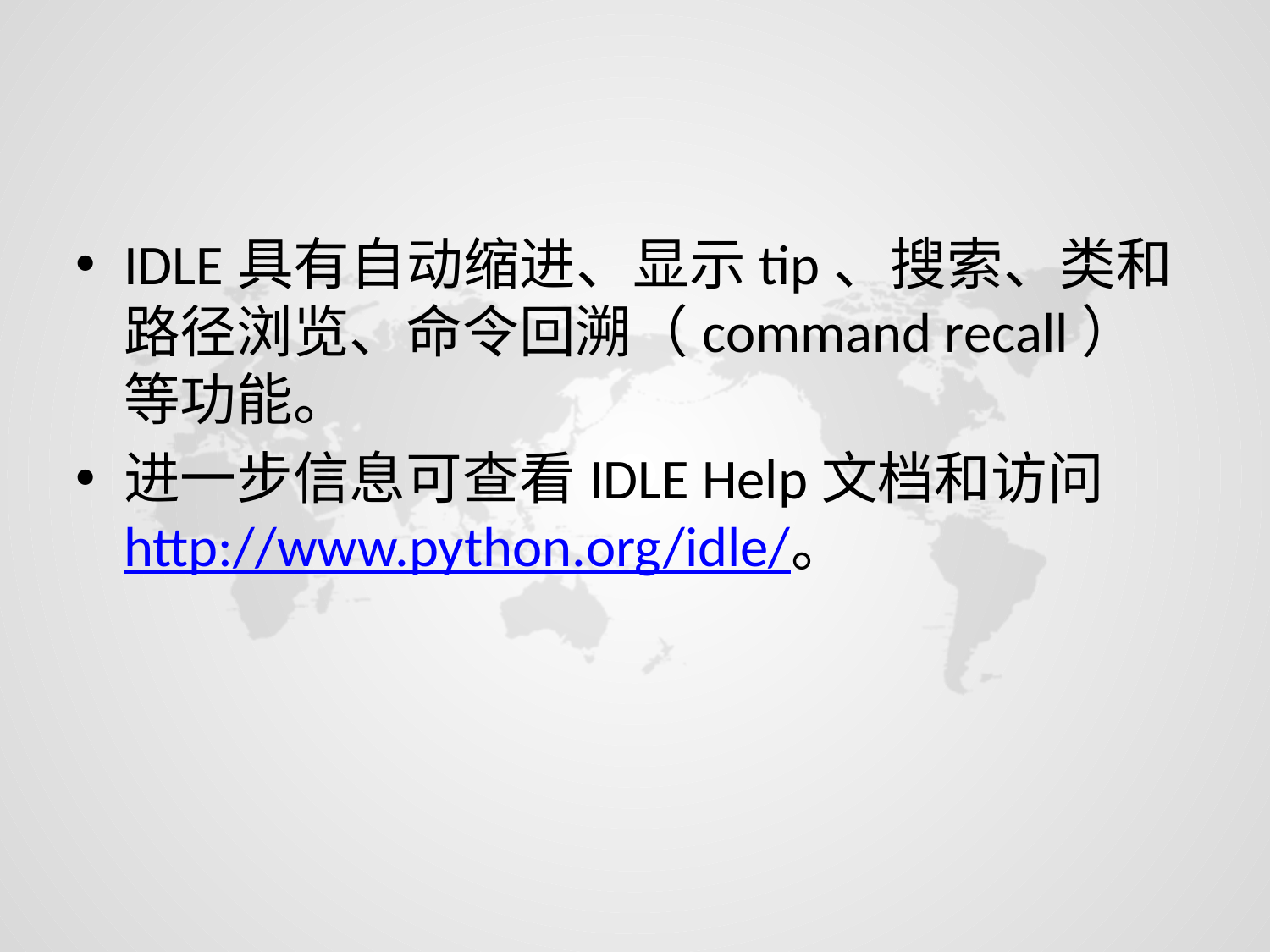

#
IDLE具有自动缩进、显示tip、搜索、类和路径浏览、命令回溯（command recall）等功能。
进一步信息可查看IDLE Help文档和访问http://www.python.org/idle/。